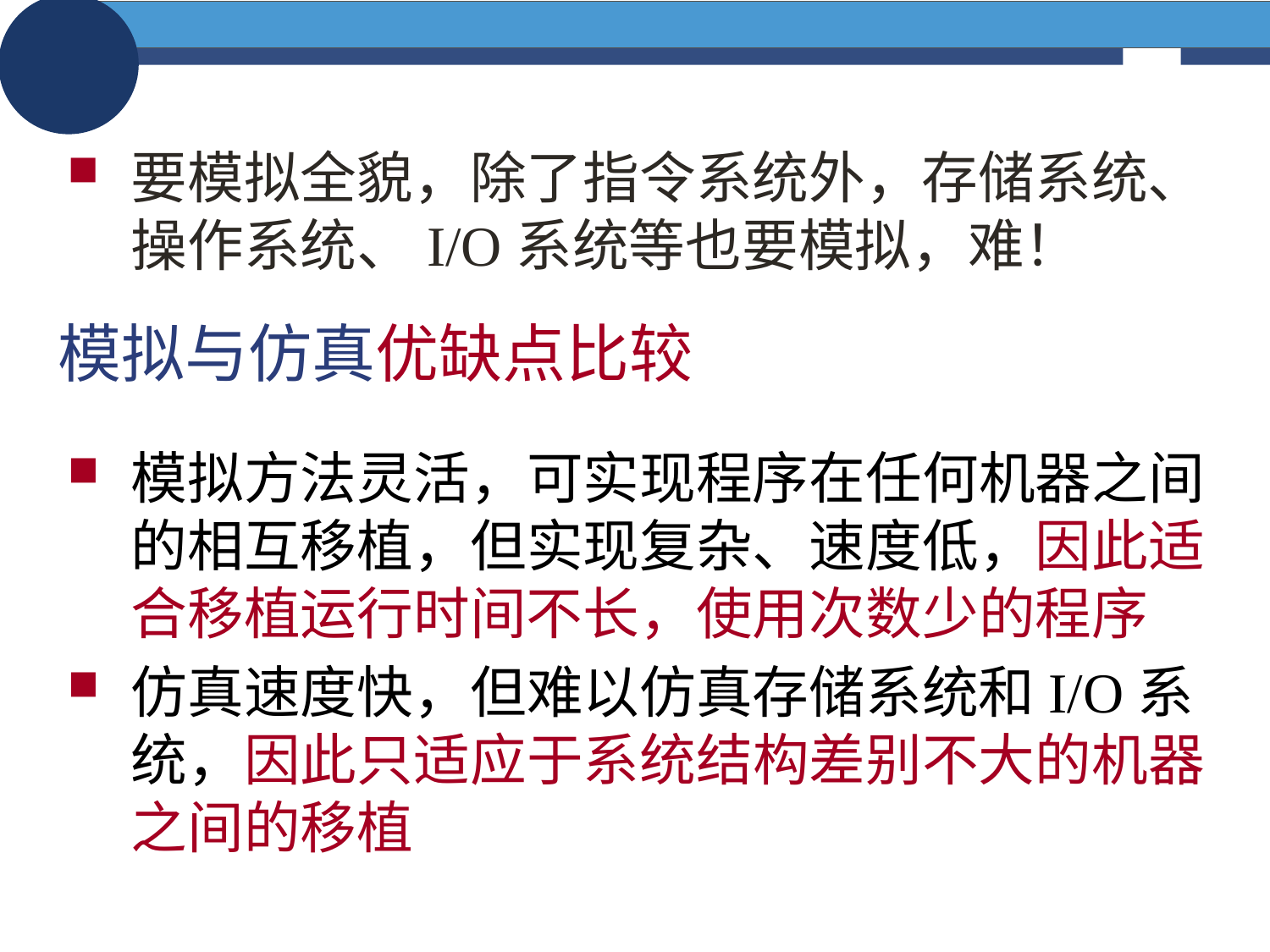

要模拟全貌，除了指令系统外，存储系统、操作系统、I/O系统等也要模拟，难！
# 模拟与仿真优缺点比较
模拟方法灵活，可实现程序在任何机器之间的相互移植，但实现复杂、速度低，因此适合移植运行时间不长，使用次数少的程序
仿真速度快，但难以仿真存储系统和I/O系统，因此只适应于系统结构差别不大的机器之间的移植